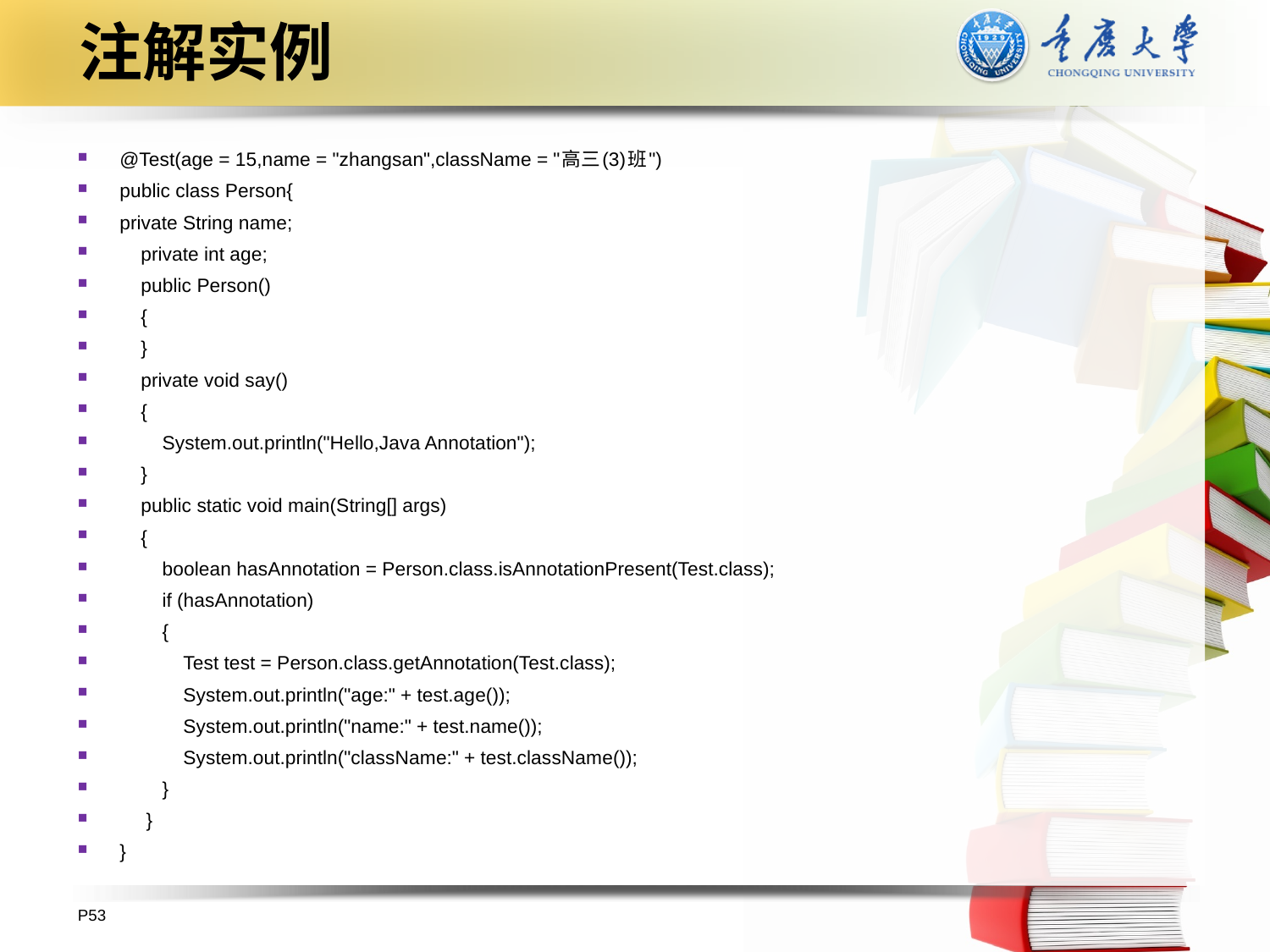

# 注解实例
@Test(age = 15,name = "zhangsan",className = "高三(3)班")
public class Person{
private String name;
    private int age;
    public Person()
    {
    }
    private void say()
    {
        System.out.println("Hello,Java Annotation");
    }
    public static void main(String[] args)
    {
        boolean hasAnnotation = Person.class.isAnnotationPresent(Test.class);
        if (hasAnnotation)
        {
            Test test = Person.class.getAnnotation(Test.class);
            System.out.println("age:" + test.age());
            System.out.println("name:" + test.name());
            System.out.println("className:" + test.className());
        }
     }
}
P53